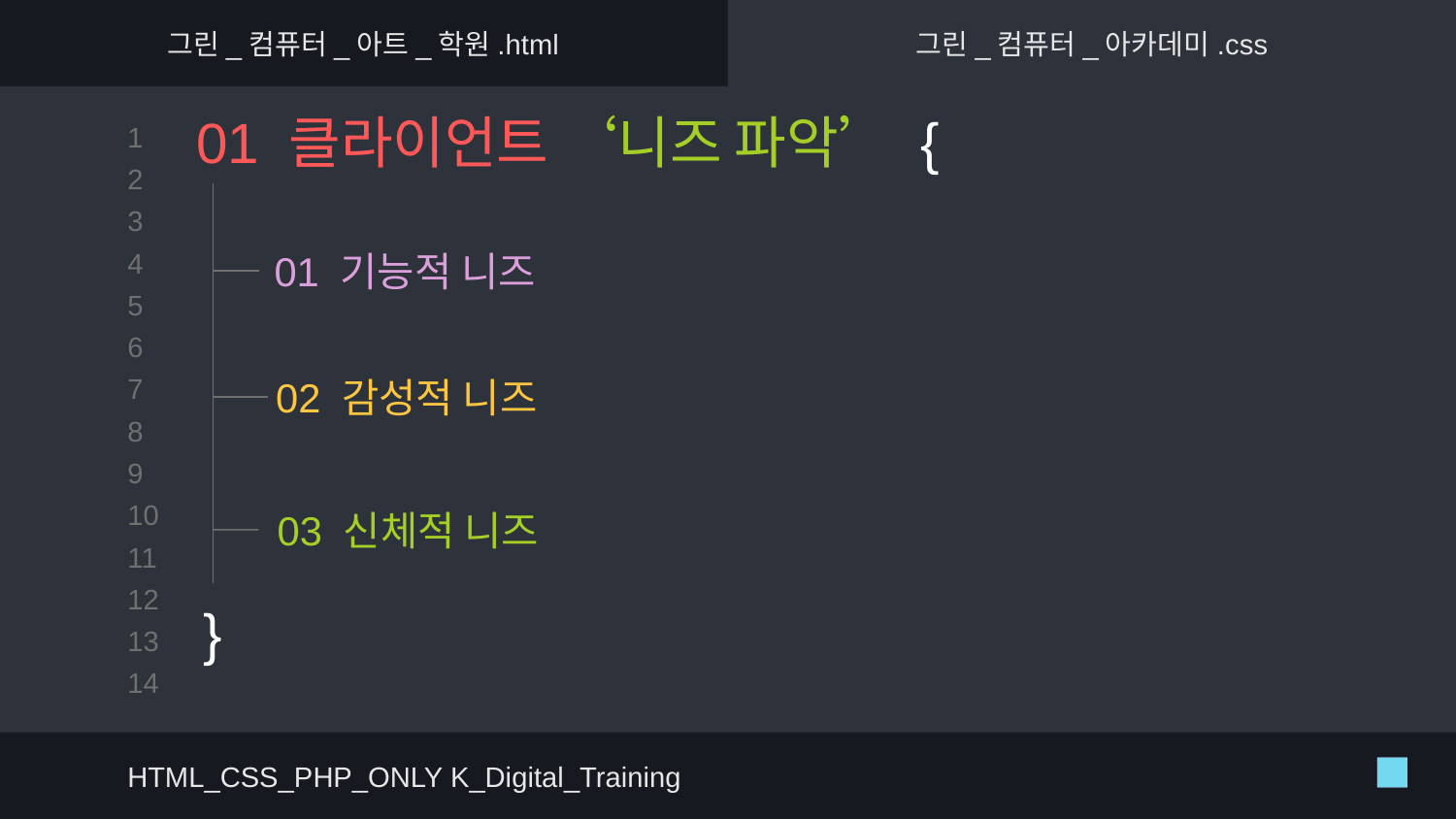

그린_컴퓨터_아트_학원.html
그린_컴퓨터_아카데미.css
# 01 클라이언트 ‘니즈 파악’ {
01 기능적 니즈
02 감성적 니즈

03 신체적 니즈
}

HTML_CSS_PHP_ONLY K_Digital_Training